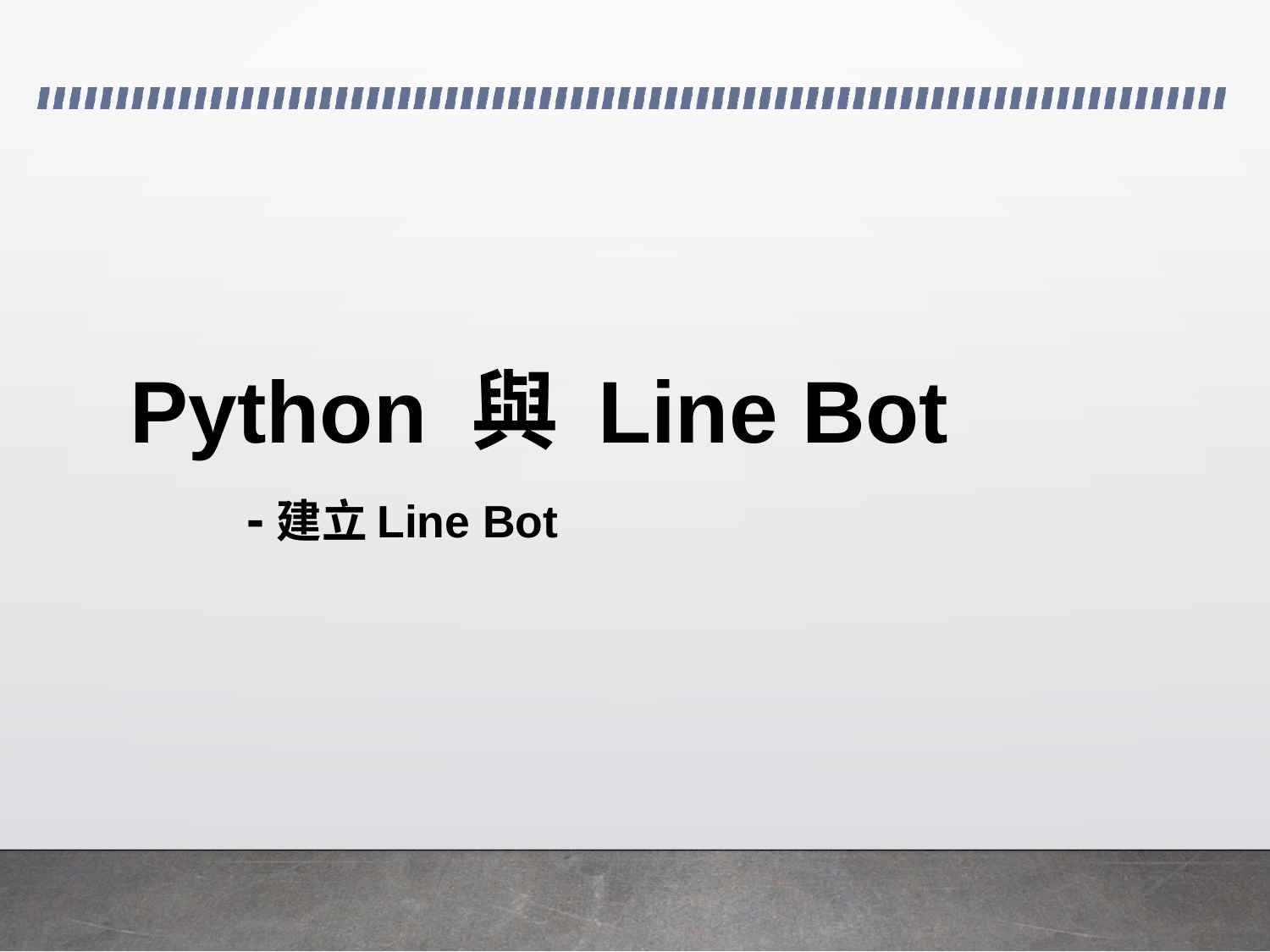

# Python 與 Line Bot -建立Line Bot